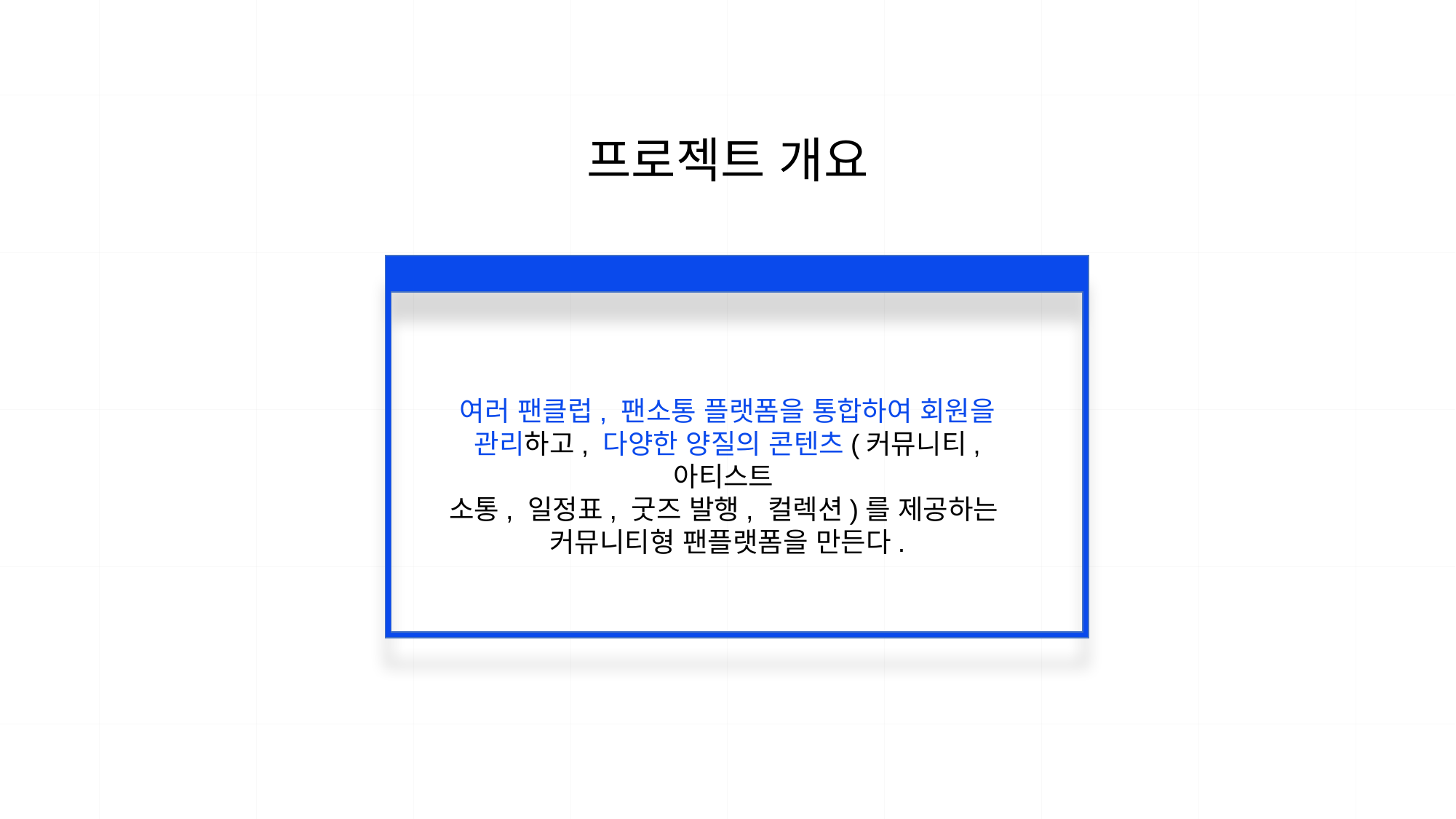

프로젝트 개요
여러 팬클럽, 팬소통 플랫폼을 통합하여 회원을 관리하고, 다양한 양질의 콘텐츠(커뮤니티, 아티스트
소통, 일정표, 굿즈 발행, 컬렉션)를 제공하는
커뮤니티형 팬플랫폼을 만든다.